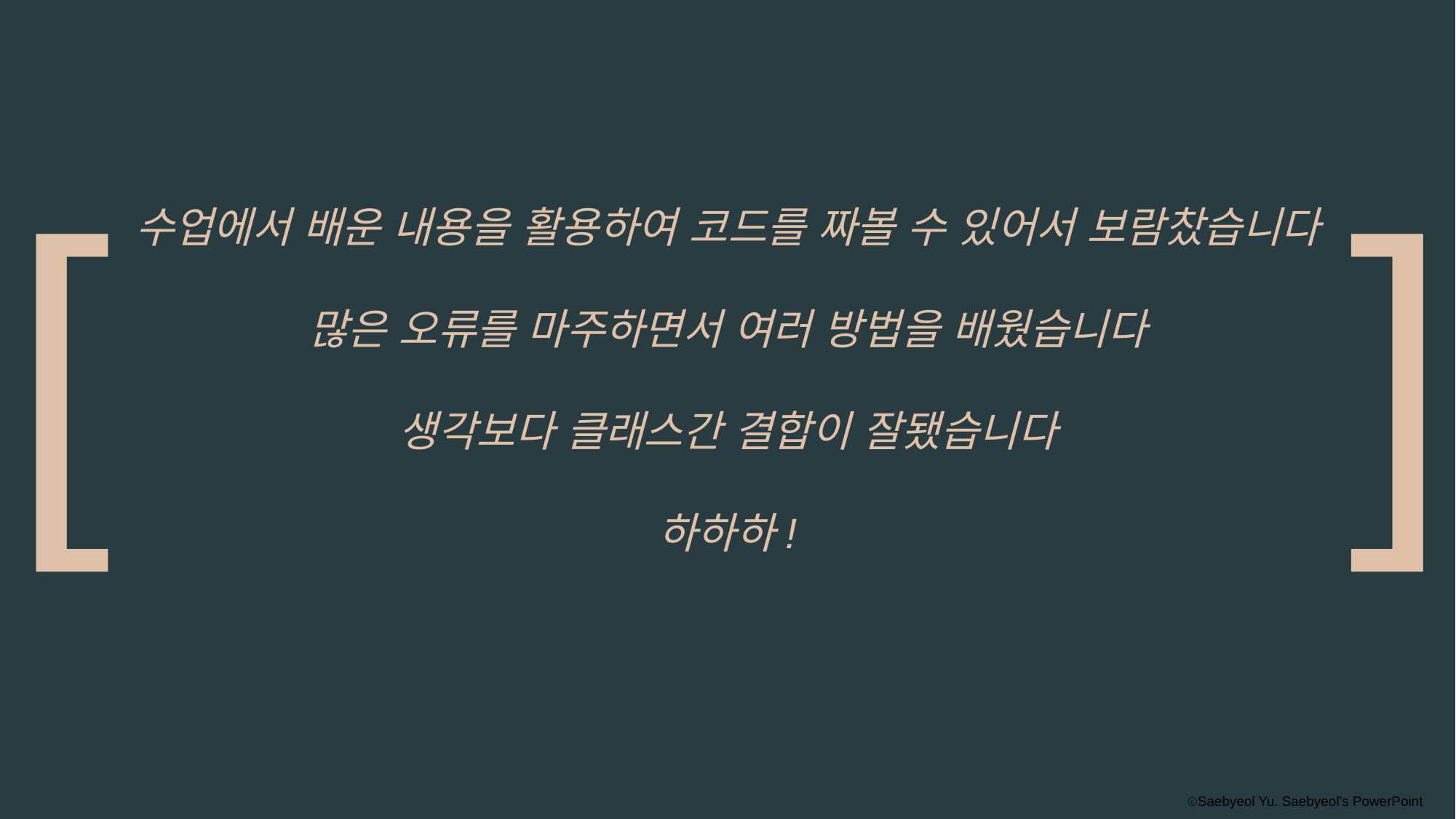

[
]
수업에서 배운 내용을 활용하여 코드를 짜볼 수 있어서 보람찼습니다

많은 오류를 마주하면서 여러 방법을 배웠습니다

생각보다 클래스간 결합이 잘됐습니다

하하하!